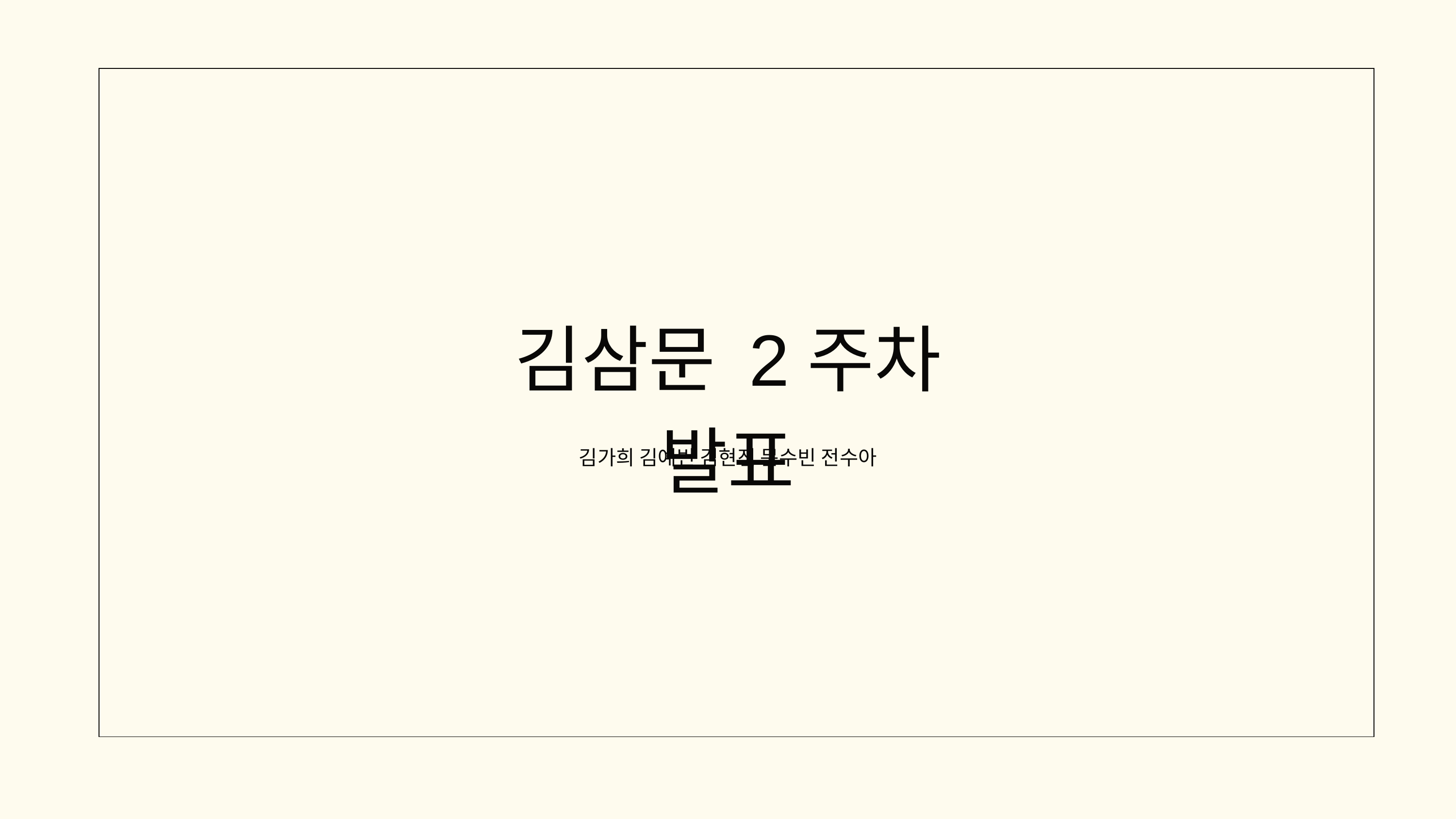

김삼문 2주차 발표
김가희 김예빈 김현진 문수빈 전수아